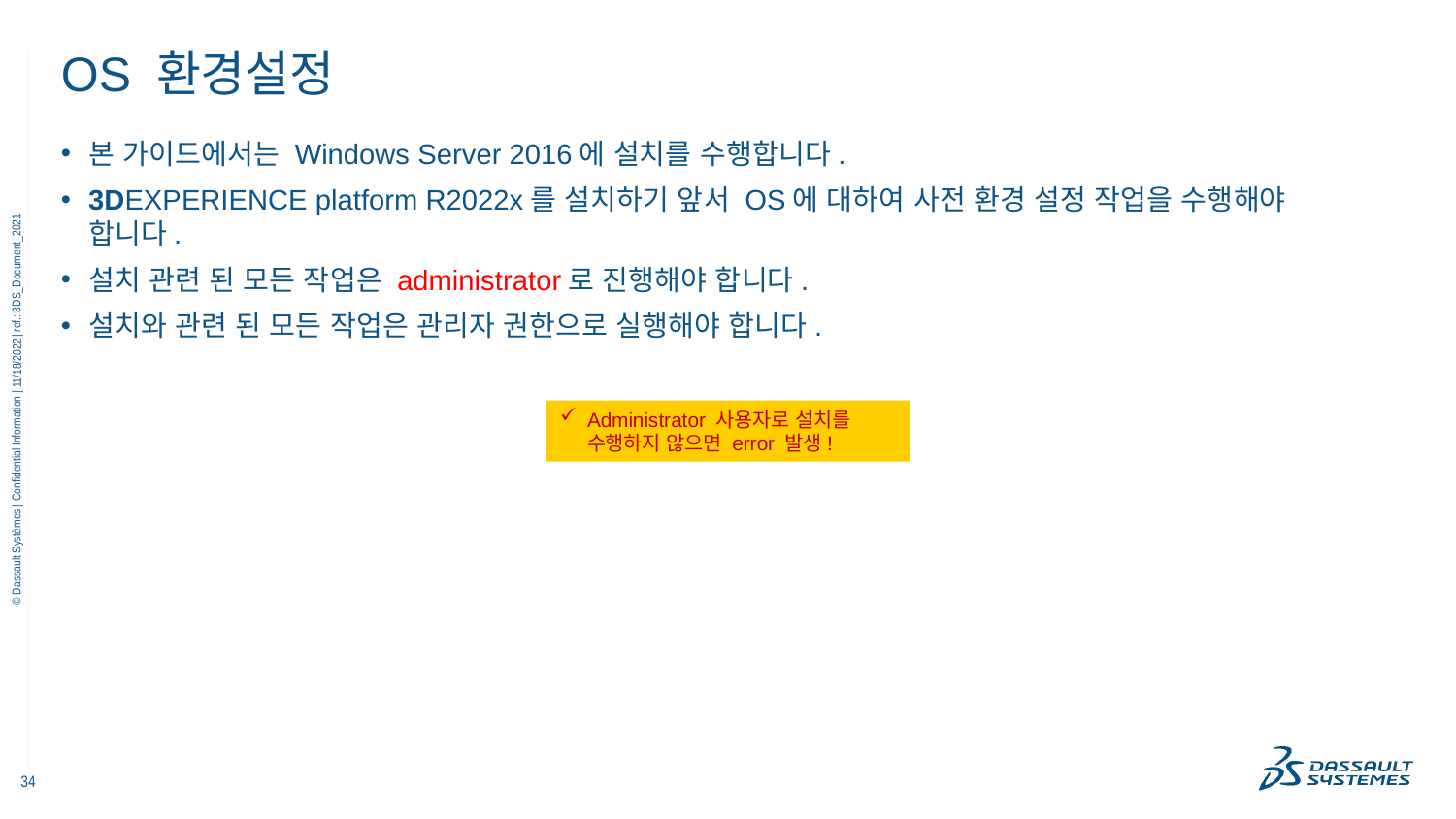

# OS 환경설정
본 가이드에서는 Windows Server 2016에 설치를 수행합니다.
3DEXPERIENCE platform R2022x를 설치하기 앞서 OS에 대하여 사전 환경 설정 작업을 수행해야 합니다.
설치 관련 된 모든 작업은 administrator로 진행해야 합니다.
설치와 관련 된 모든 작업은 관리자 권한으로 실행해야 합니다.
11/18/2022
Administrator 사용자로 설치를 수행하지 않으면 error 발생!